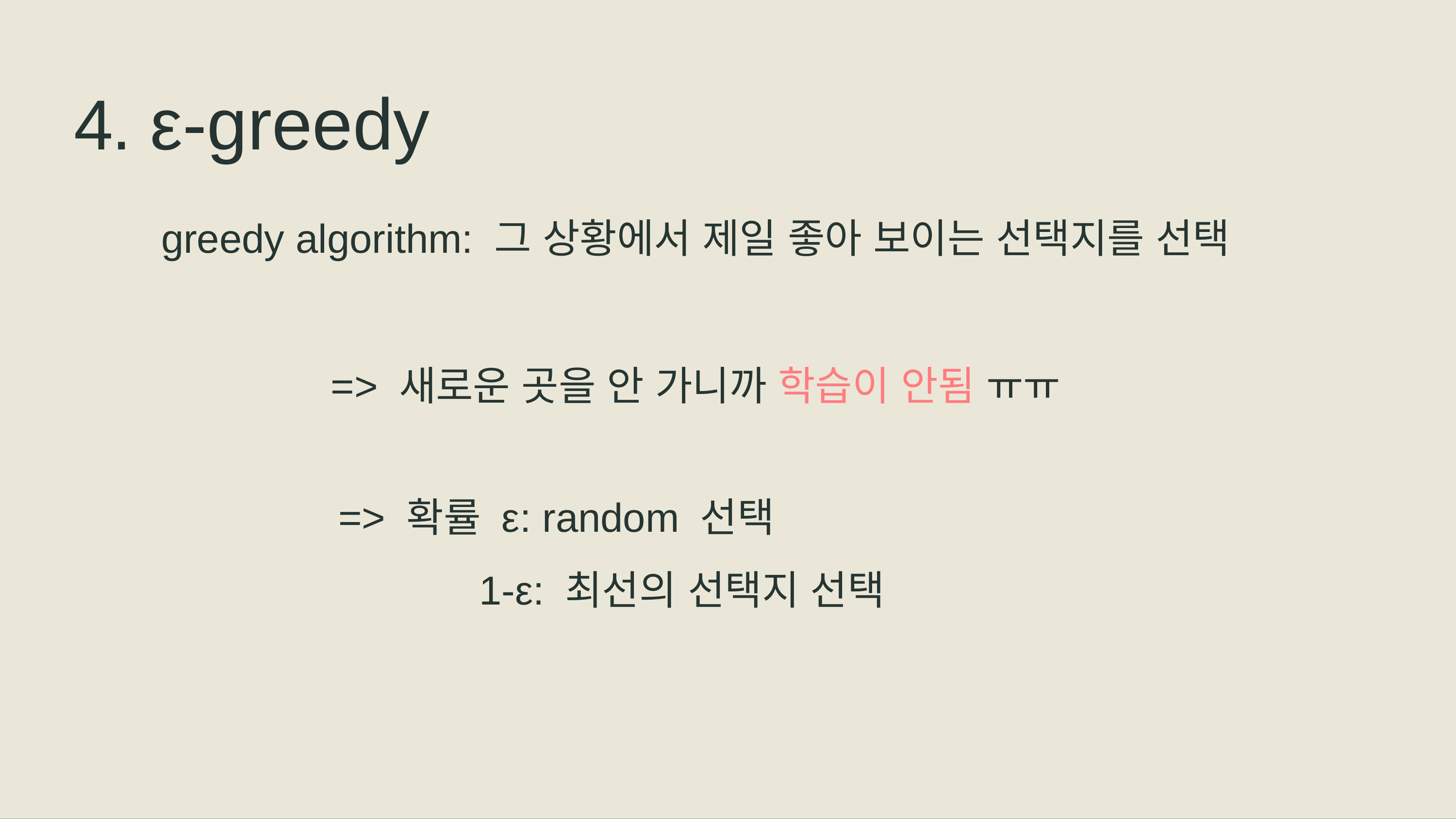

# 4. ε-greedy
greedy algorithm: 그 상황에서 제일 좋아 보이는 선택지를 선택
=> 새로운 곳을 안 가니까 학습이 안됨 ㅠㅠ
=> 확률 ε: random 선택
	      1-ε: 최선의 선택지 선택